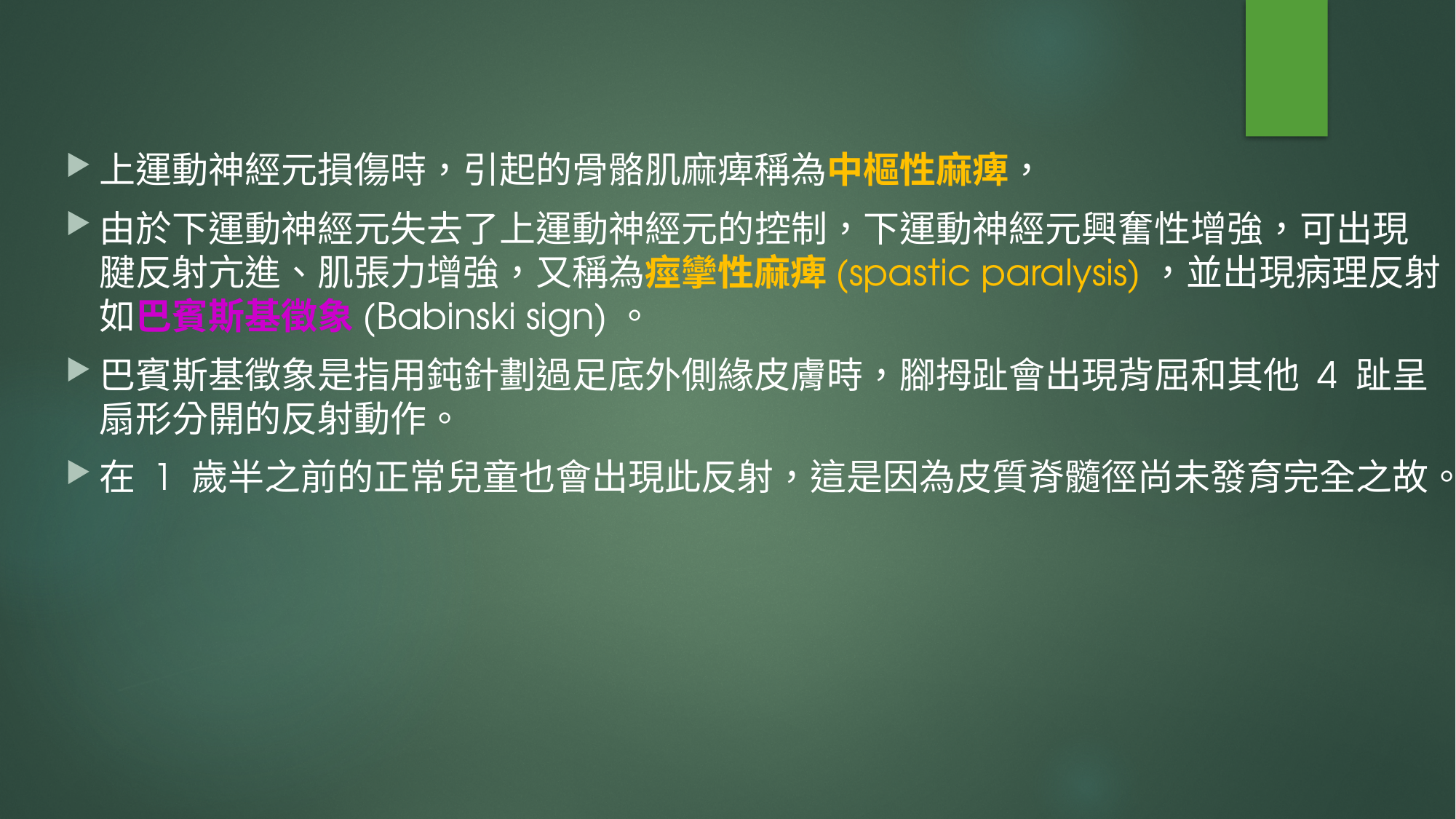

上運動神經元損傷時，引起的骨骼肌麻痺稱為中樞性麻痺，
由於下運動神經元失去了上運動神經元的控制，下運動神經元興奮性增強，可出現腱反射亢進、肌張力增強，又稱為痙攣性麻痺(spastic paralysis)，並出現病理反射如巴賓斯基徵象(Babinski sign)。
巴賓斯基徵象是指用鈍針劃過足底外側緣皮膚時，腳拇趾會出現背屈和其他 4 趾呈扇形分開的反射動作。
在 1 歲半之前的正常兒童也會出現此反射，這是因為皮質脊髓徑尚未發育完全之故。